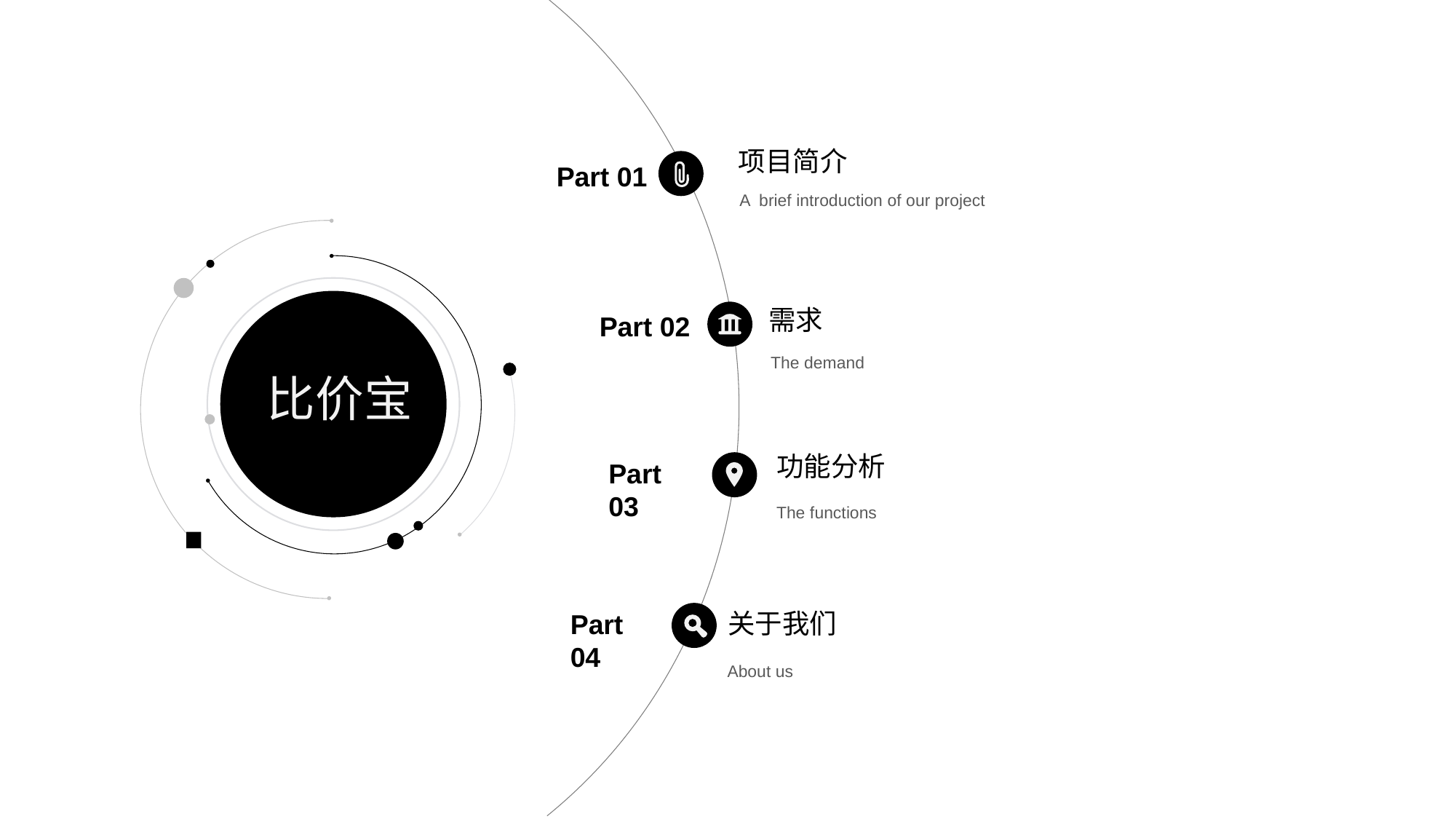

项目简介

Part 01
A  brief introduction of our project

需求

Part 02
The demand

 比价宝

功能分析
Part 03

The functions

关于我们
Part 04

About us